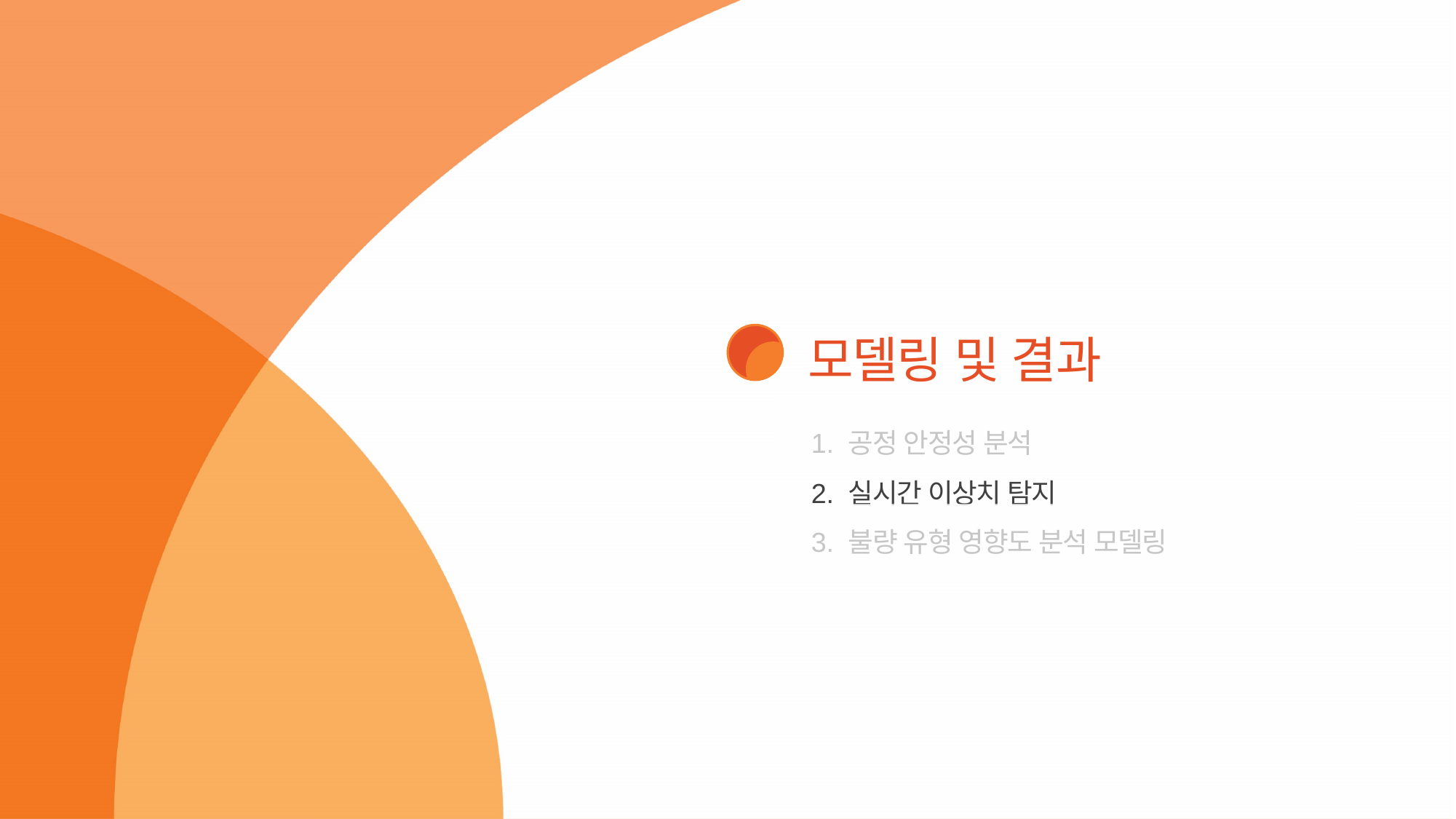

Ⅲ

모델링 및 결과

공정 안정성 분석
실시간 이상치 탐지
불량 유형 영향도 분석 모델링